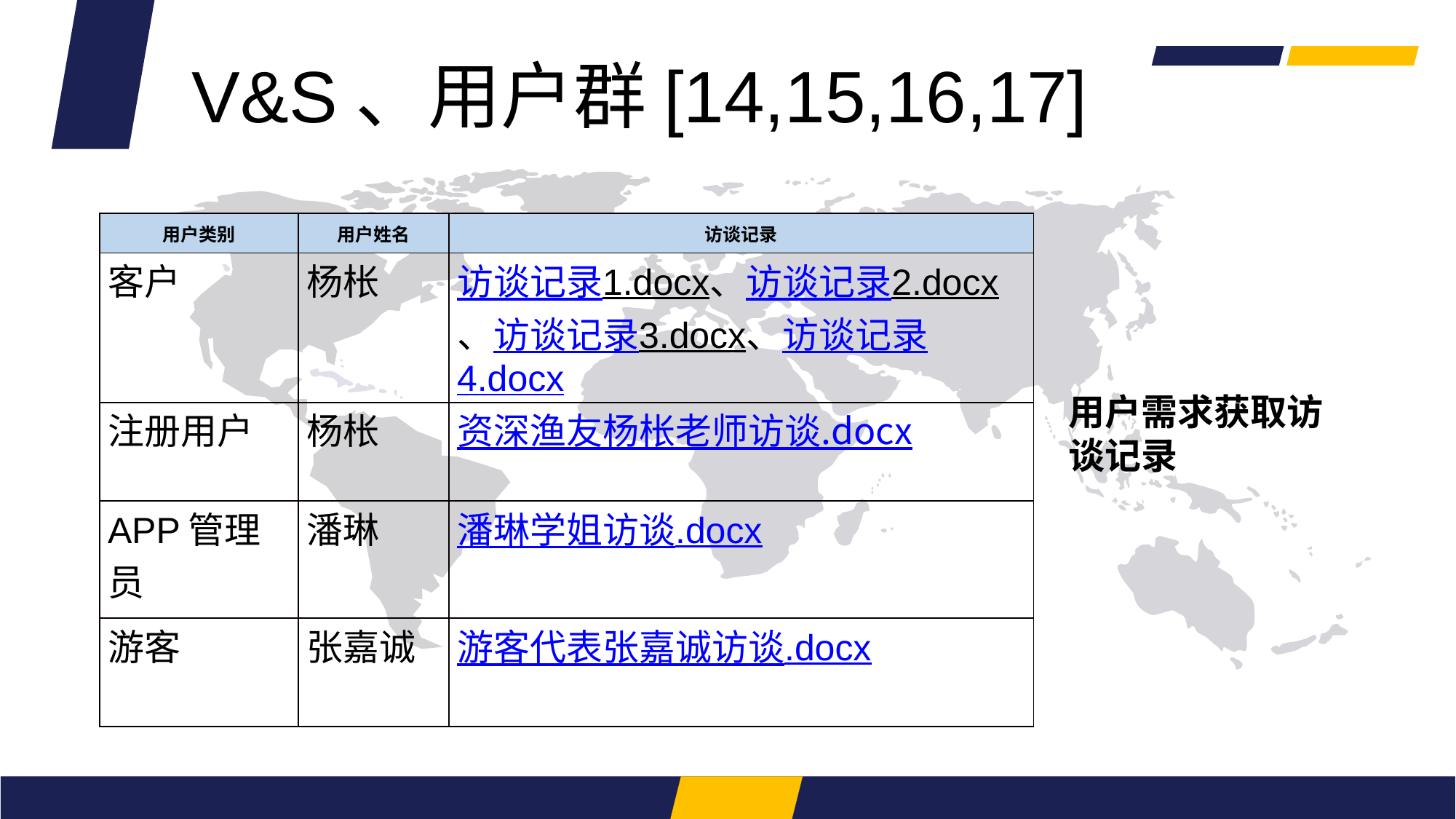

V&S、用户群[14,15,16,17]

| 用户类别 | 用户姓名 | 访谈记录 |
| --- | --- | --- |
| 客户 | 杨枨 | 访谈记录1.docx、访谈记录2.docx、访谈记录3.docx、访谈记录4.docx |
| 注册用户 | 杨枨 | 资深渔友杨枨老师访谈.docx |
| APP管理员 | 潘琳 | 潘琳学姐访谈.docx |
| 游客 | 张嘉诚 | 游客代表张嘉诚访谈.docx |
用户需求获取访谈记录